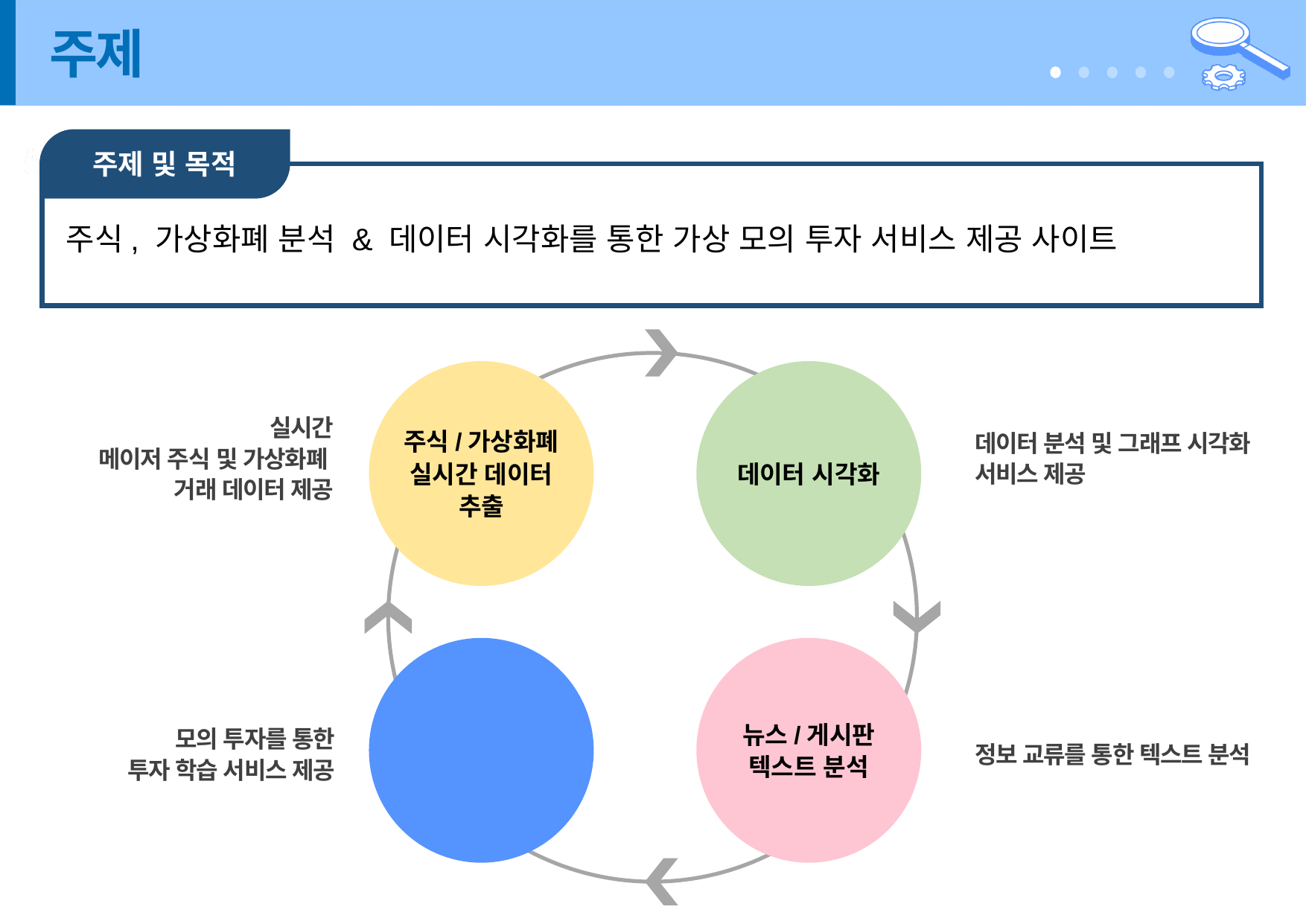

# 주제
주제 및 목적

주식, 가상화폐 분석 & 데이터 시각화를 통한 가상 모의 투자 서비스 제공 사이트

주식/가상화폐
실시간 데이터
추출
데이터 시각화
모의투자
뉴스/게시판
텍스트 분석
실시간
메이저 주식 및 가상화폐
거래 데이터 제공
데이터 분석 및 그래프 시각화
서비스 제공
모의 투자를 통한
투자 학습 서비스 제공
정보 교류를 통한 텍스트 분석